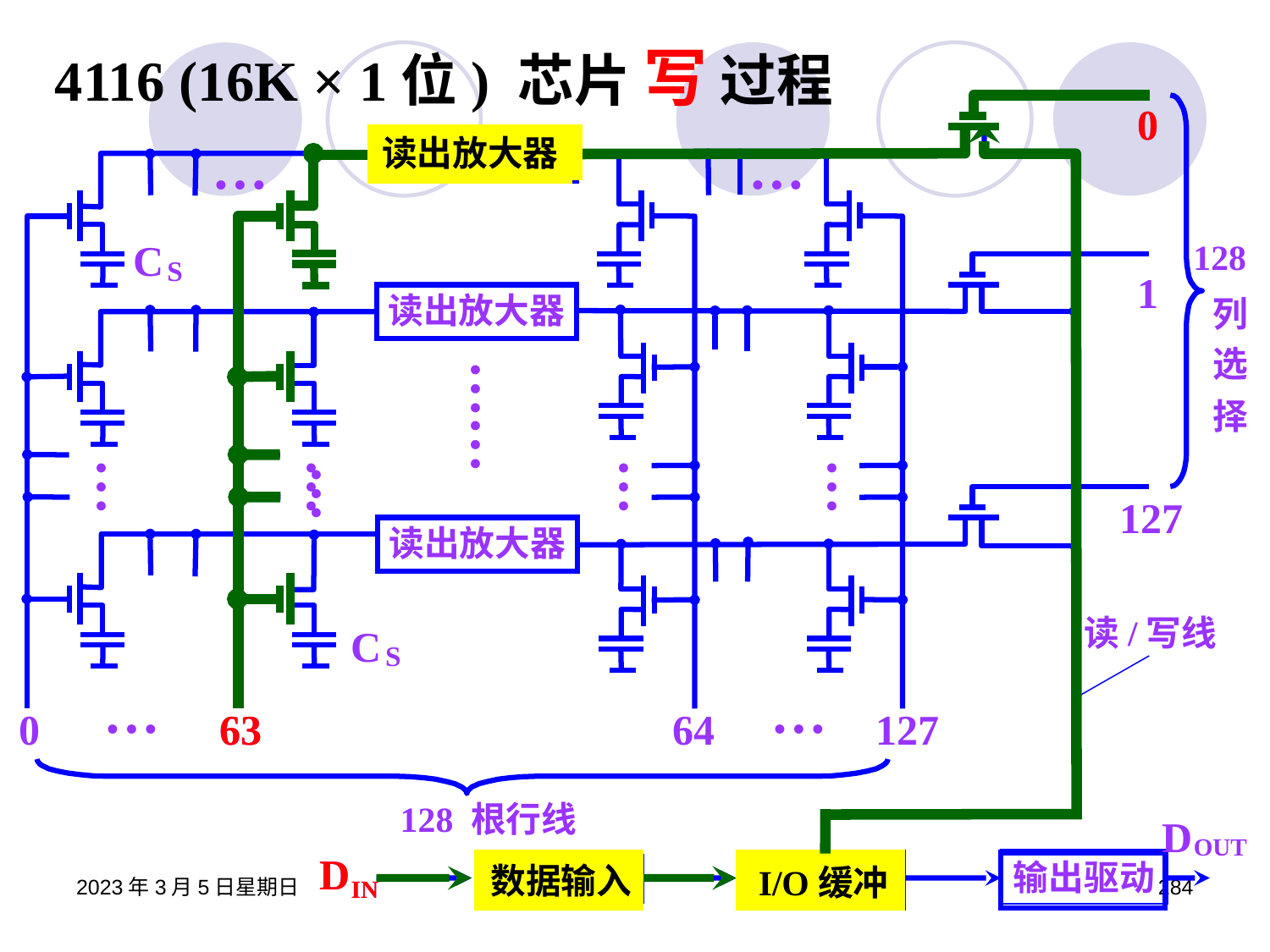

4116 (16K × 1位) 芯片 写 过程
0

读出放大器

…

…

C
128
列
选
择
S

1

读出放大器

…

…
…
…
…
…

127

读出放大器

读/写线

C
S

…
…
0
63
64
127

128 根行线
D

OUT
D
输出驱动
I/O缓冲

数据输入
IN

0

读出放大器
读出放大器

…

63

D
数据输入

I/O缓冲
I/O缓冲

IN

2023年3月5日星期日
284